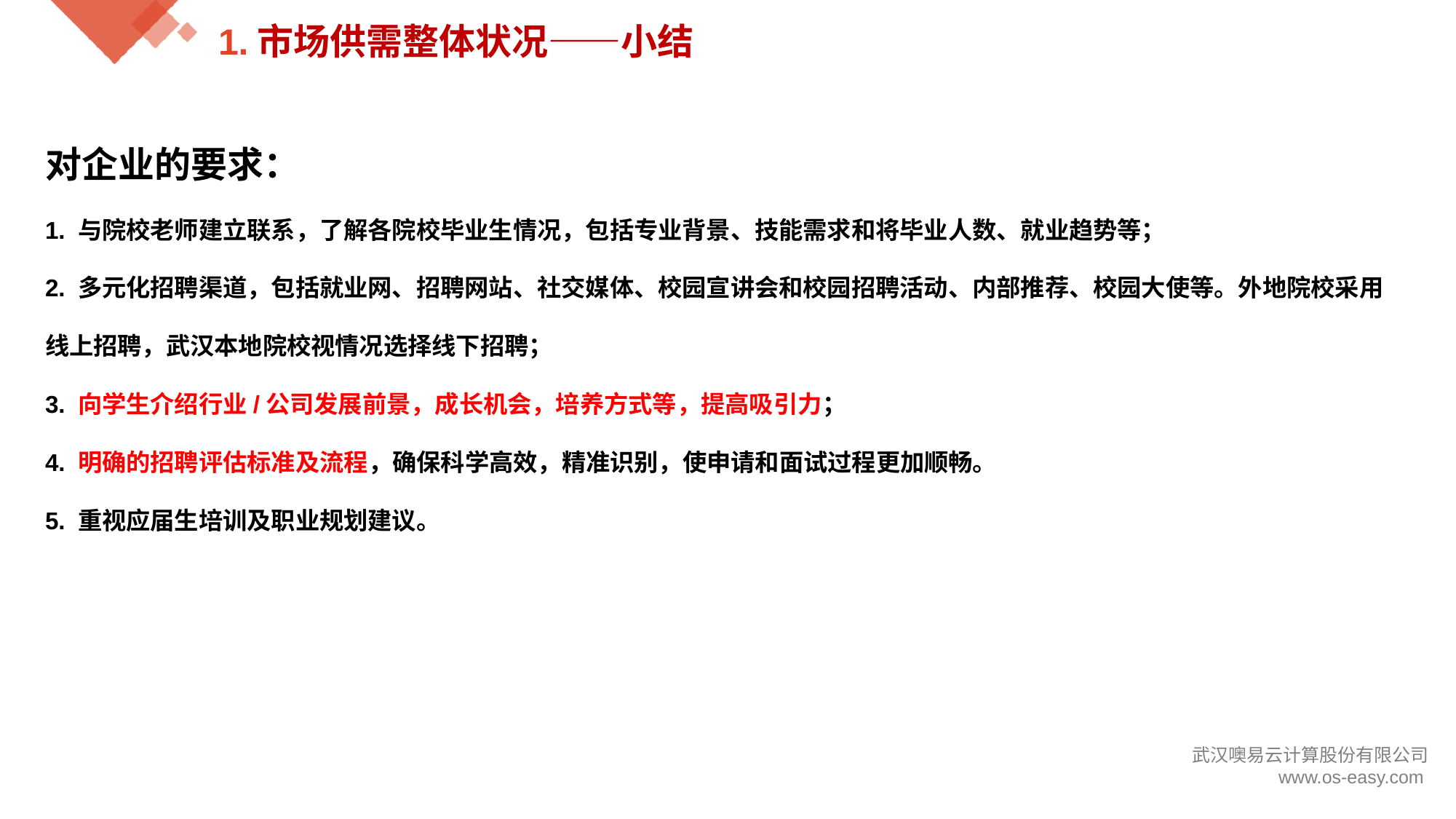

1.市场供需整体状况——小结
对企业的要求：
1. 与院校老师建立联系，了解各院校毕业生情况，包括专业背景、技能需求和将毕业人数、就业趋势等；
2. 多元化招聘渠道，包括就业网、招聘网站、社交媒体、校园宣讲会和校园招聘活动、内部推荐、校园大使等。外地院校采用线上招聘，武汉本地院校视情况选择线下招聘；
3. 向学生介绍行业/公司发展前景，成长机会，培养方式等，提高吸引力；
4. 明确的招聘评估标准及流程，确保科学高效，精准识别，使申请和面试过程更加顺畅。
5. 重视应届生培训及职业规划建议。